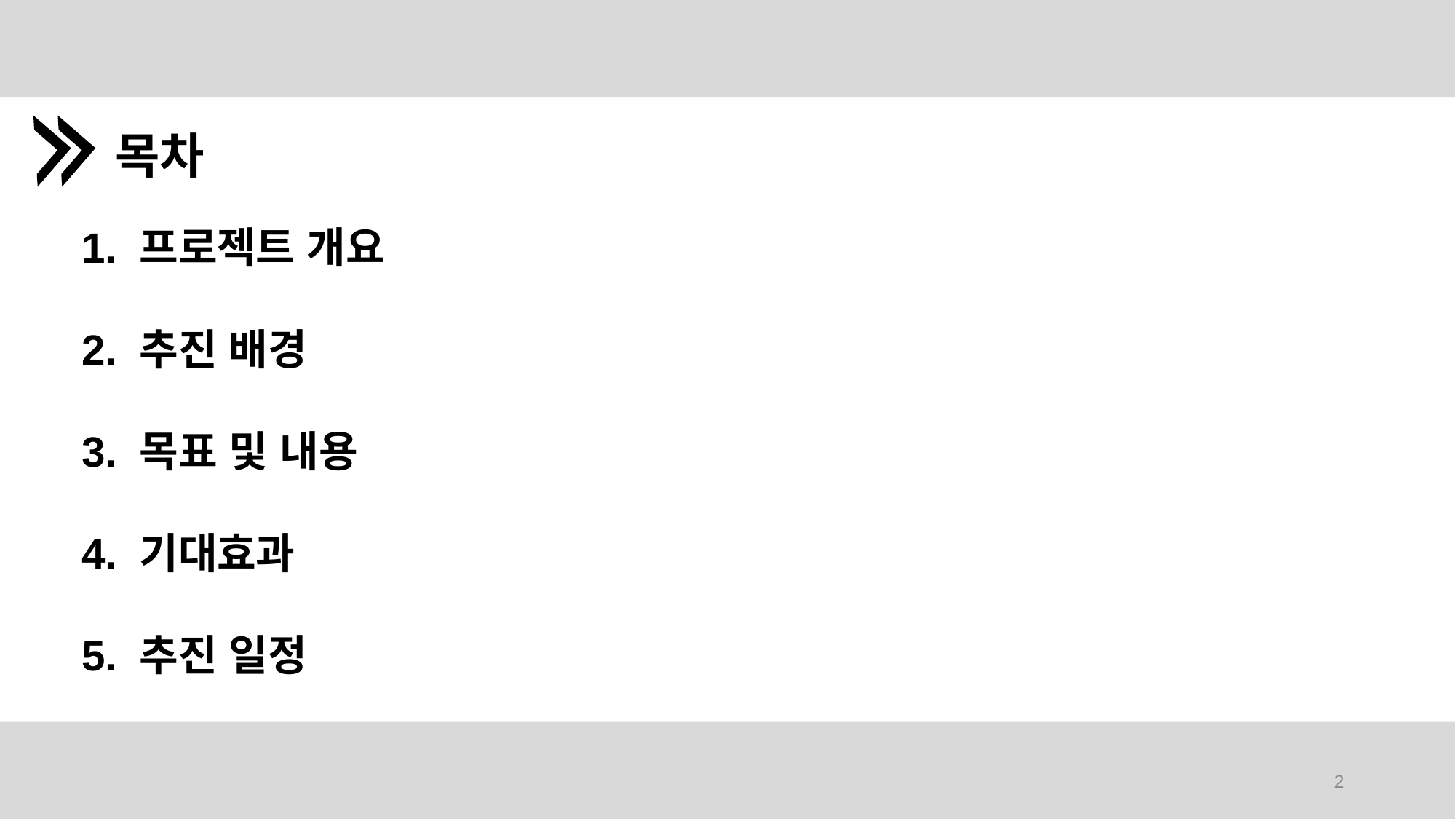

목차

1. 프로젝트 개요

2. 추진 배경

3. 목표 및 내용

4. 기대효과

5. 추진 일정

2